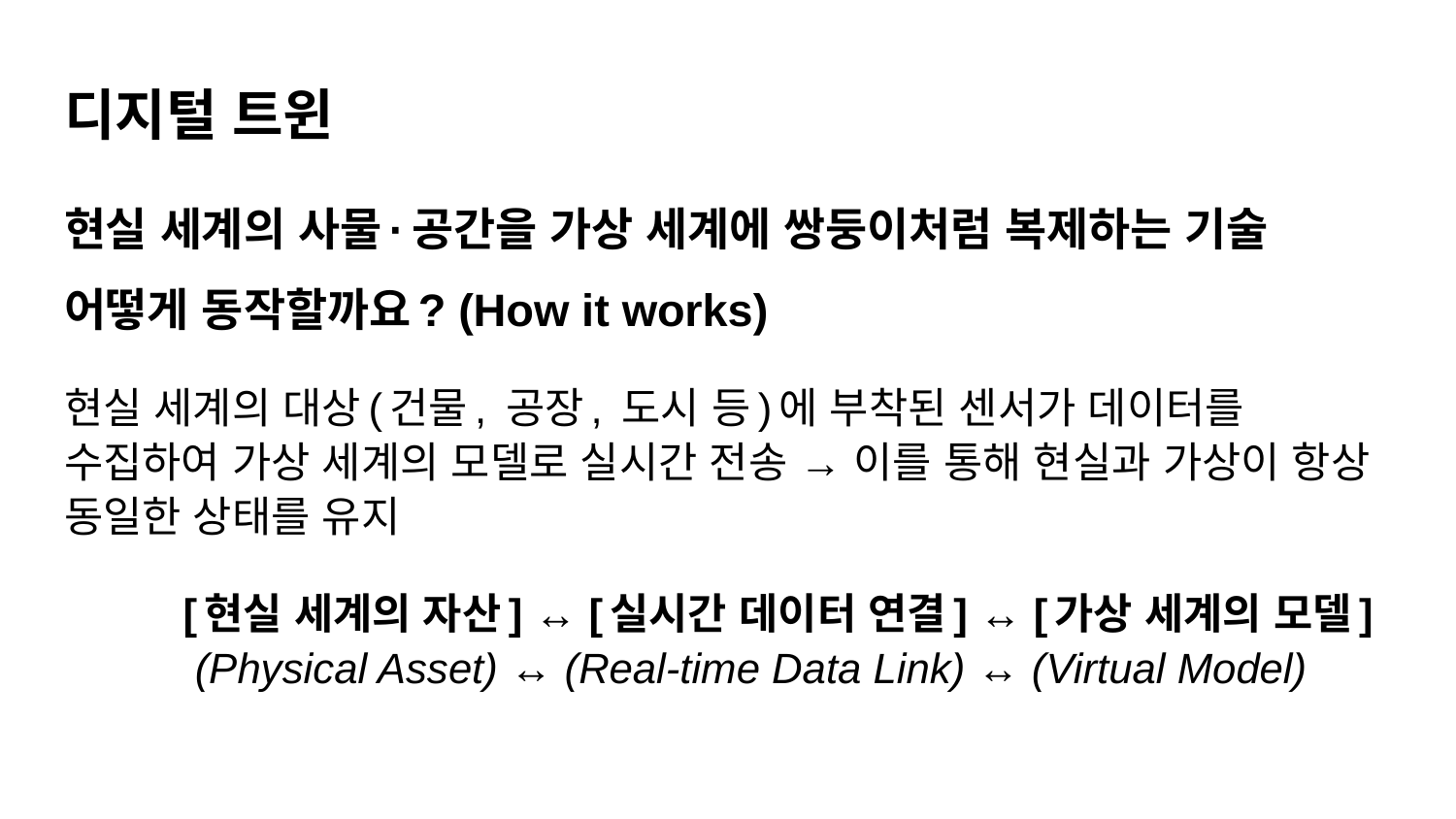

# 디지털 트윈
현실 세계의 사물·공간을 가상 세계에 쌍둥이처럼 복제하는 기술
어떻게 동작할까요? (How it works)
현실 세계의 대상(건물, 공장, 도시 등)에 부착된 센서가 데이터를 수집하여 가상 세계의 모델로 실시간 전송 → 이를 통해 현실과 가상이 항상 동일한 상태를 유지
          [현실 세계의 자산] ↔ [실시간 데이터 연결] ↔ [가상 세계의 모델]
           (Physical Asset) ↔ (Real-time Data Link) ↔ (Virtual Model)